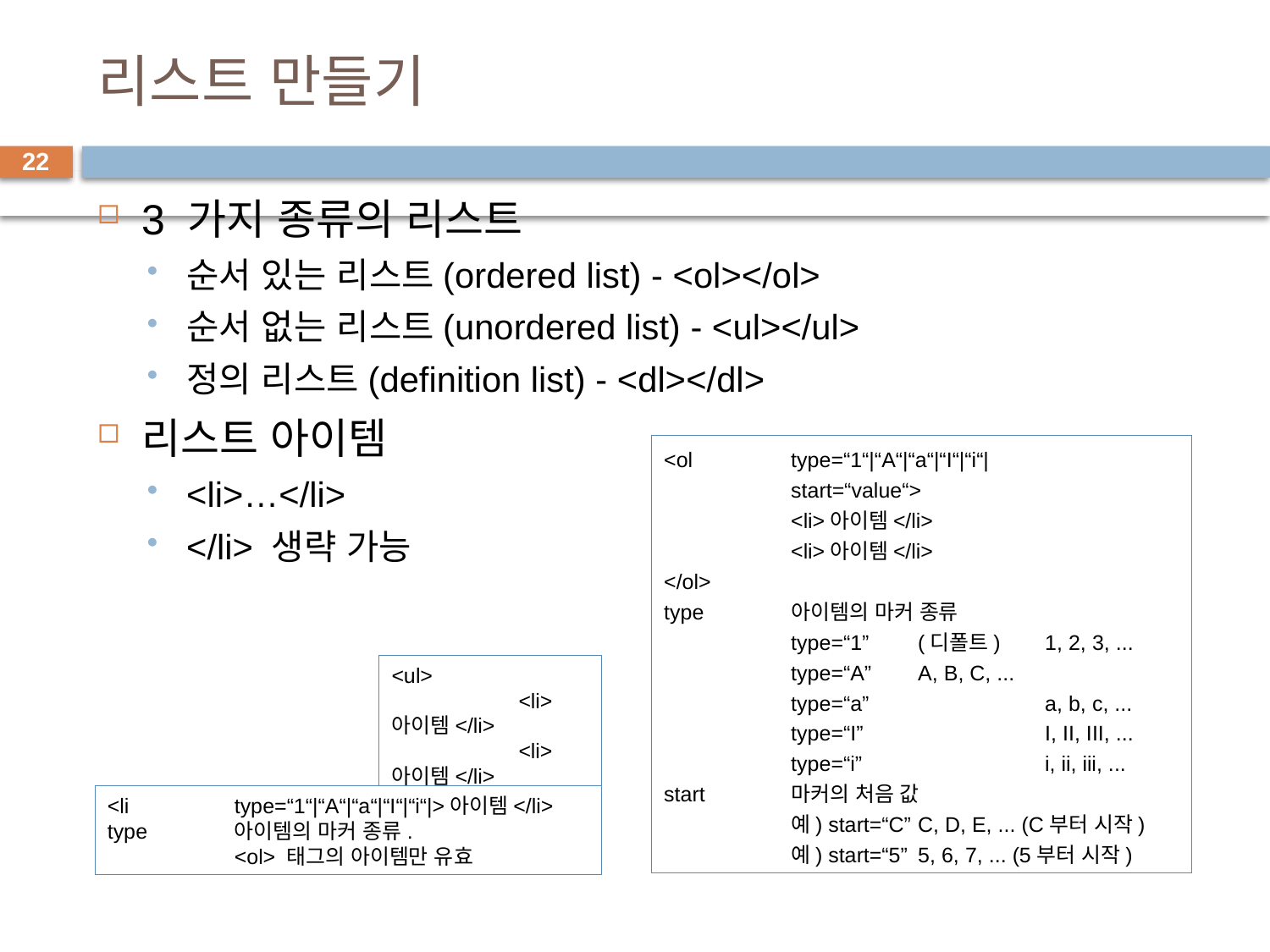

# 리스트 만들기
22
3 가지 종류의 리스트
순서 있는 리스트(ordered list) - <ol></ol>
순서 없는 리스트(unordered list) - <ul></ul>
정의 리스트(definition list) - <dl></dl>
리스트 아이템
<li>…</li>
</li> 생략 가능

<ol	type=“1“|“A“|“a“|“I“|“i“|
	start=“value“>
	<li>아이템</li>
	<li>아이템</li>
</ol>
type	아이템의 마커 종류
	type=“1”	(디폴트)	1, 2, 3, ...
	type=“A”	A, B, C, ...
	type=“a”		a, b, c, ...
	type=“I”		I, II, III, ...
	type=“i”		i, ii, iii, ...
start	마커의 처음 값
	예) start=“C”	C, D, E, ... (C부터 시작)
	예) start=“5”	5, 6, 7, ... (5부터 시작)
<ul>
	<li>아이템</li>
	<li>아이템</li>
</ul>
<li	type=“1“|“A“|“a“|“I“|“i“|>아이템</li>
type	아이템의 마커 종류.
	<ol> 태그의 아이템만 유효